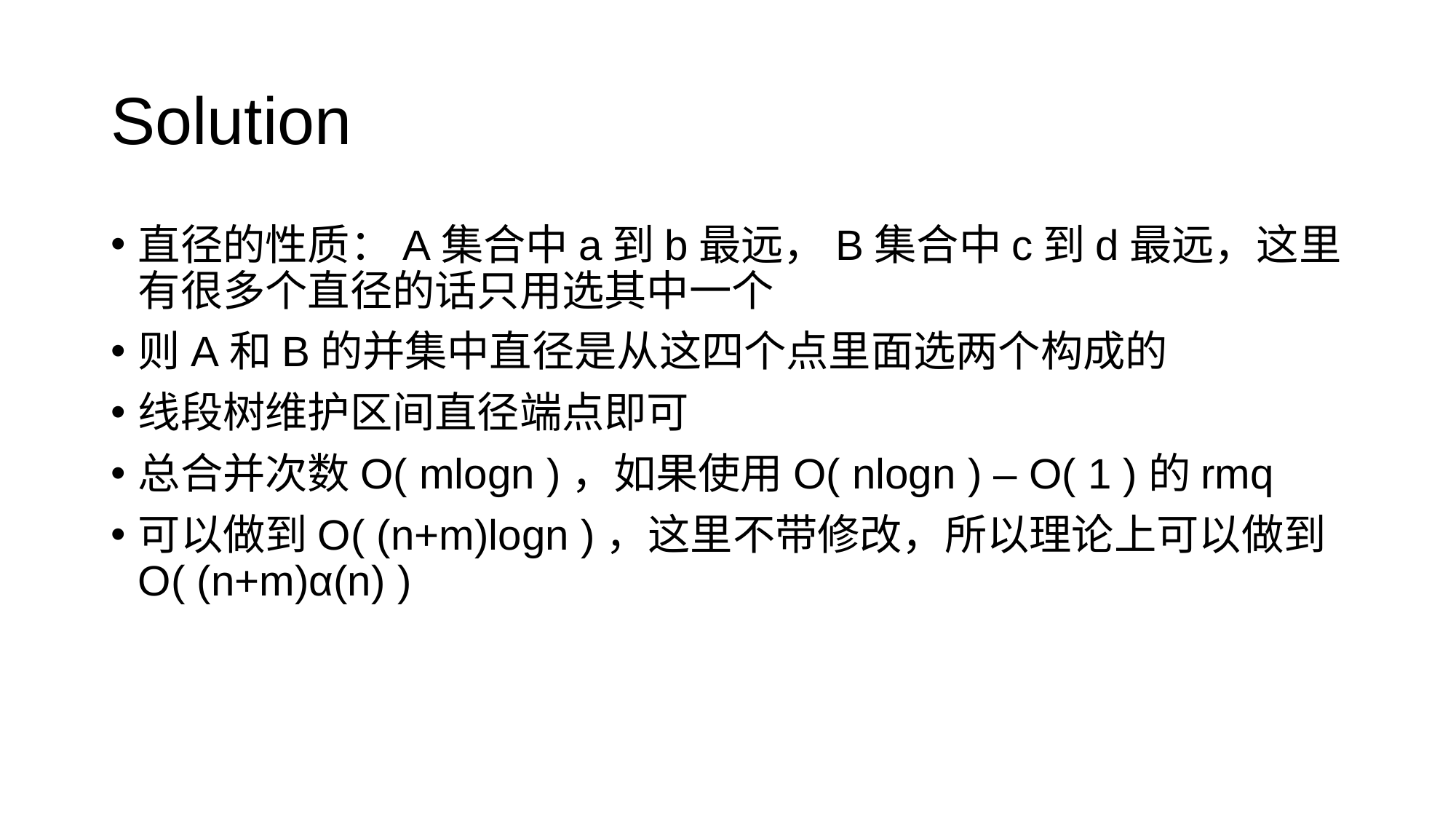

# Solution
直径的性质：A集合中a到b最远，B集合中c到d最远，这里有很多个直径的话只用选其中一个
则A和B的并集中直径是从这四个点里面选两个构成的
线段树维护区间直径端点即可
总合并次数O( mlogn )，如果使用O( nlogn ) – O( 1 )的rmq
可以做到O( (n+m)logn )，这里不带修改，所以理论上可以做到O( (n+m)α(n) )